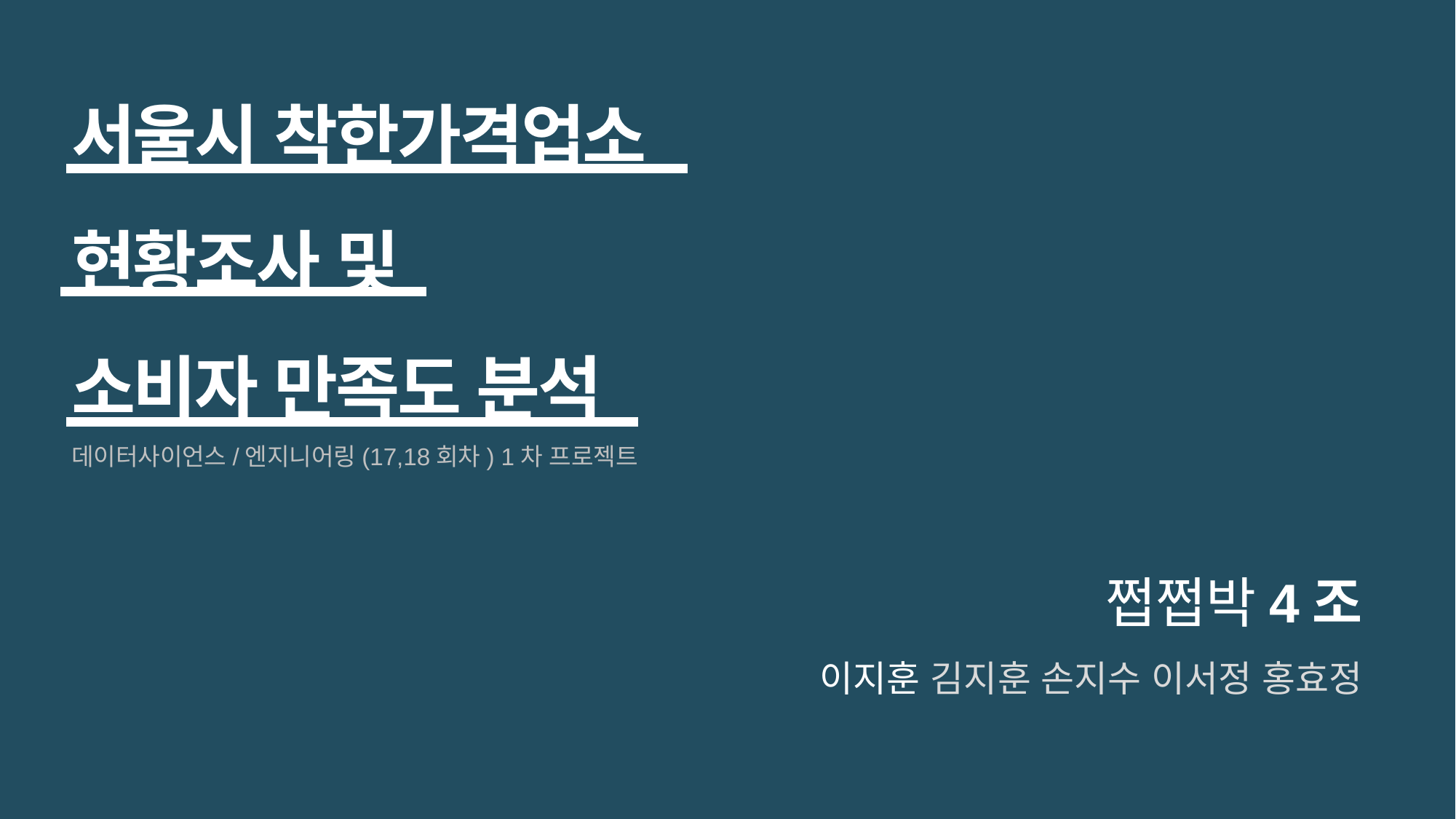

서울시 착한가격업소
현황조사 및
소비자 만족도 분석
데이터사이언스/엔지니어링(17,18회차) 1차 프로젝트
쩝쩝박4조
이지훈 김지훈 손지수 이서정 홍효정